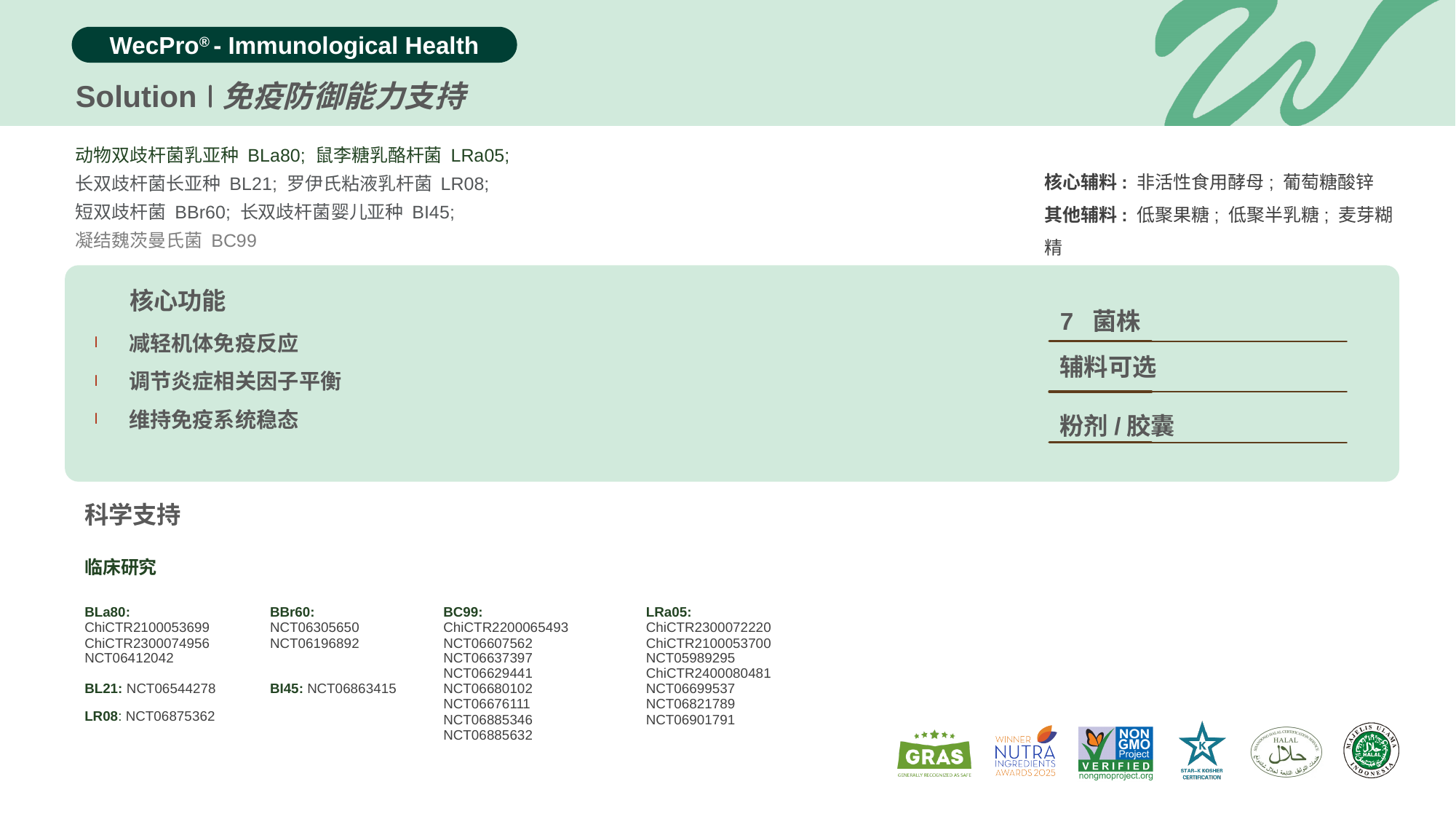

Solution
免疫防御能力支持

动物双歧杆菌乳亚种 BLa80; 鼠李糖乳酪杆菌 LRa05;
长双歧杆菌长亚种 BL21; 罗伊氏粘液乳杆菌 LR08;
短双歧杆菌 BBr60; 长双歧杆菌婴儿亚种 BI45;
凝结魏茨曼氏菌 BC99
核心辅料: 非活性食用酵母; 葡萄糖酸锌
其他辅料: 低聚果糖; 低聚半乳糖; 麦芽糊精

核心功能
7  菌株

减轻机体免疫反应
调节炎症相关因子平衡
维持免疫系统稳态

辅料可选
粉剂/胶囊
科学支持
临床研究
| BLa80: ChiCTR2100053699 ChiCTR2300074956 NCT06412042 | BBr60: NCT06305650 NCT06196892 | BC99: ChiCTR2200065493 NCT06607562 NCT06637397 NCT06629441 NCT06680102 NCT06676111 NCT06885346 NCT06885632 | LRa05: ChiCTR2300072220 ChiCTR2100053700 NCT05989295 ChiCTR2400080481 NCT06699537 NCT06821789 NCT06901791 |
| --- | --- | --- | --- |
| BL21: NCT06544278 | BI45: NCT06863415 |  |  |
| LR08: NCT06875362 |  |  |  |
|  |  |  |  |
|  |  |  |  |